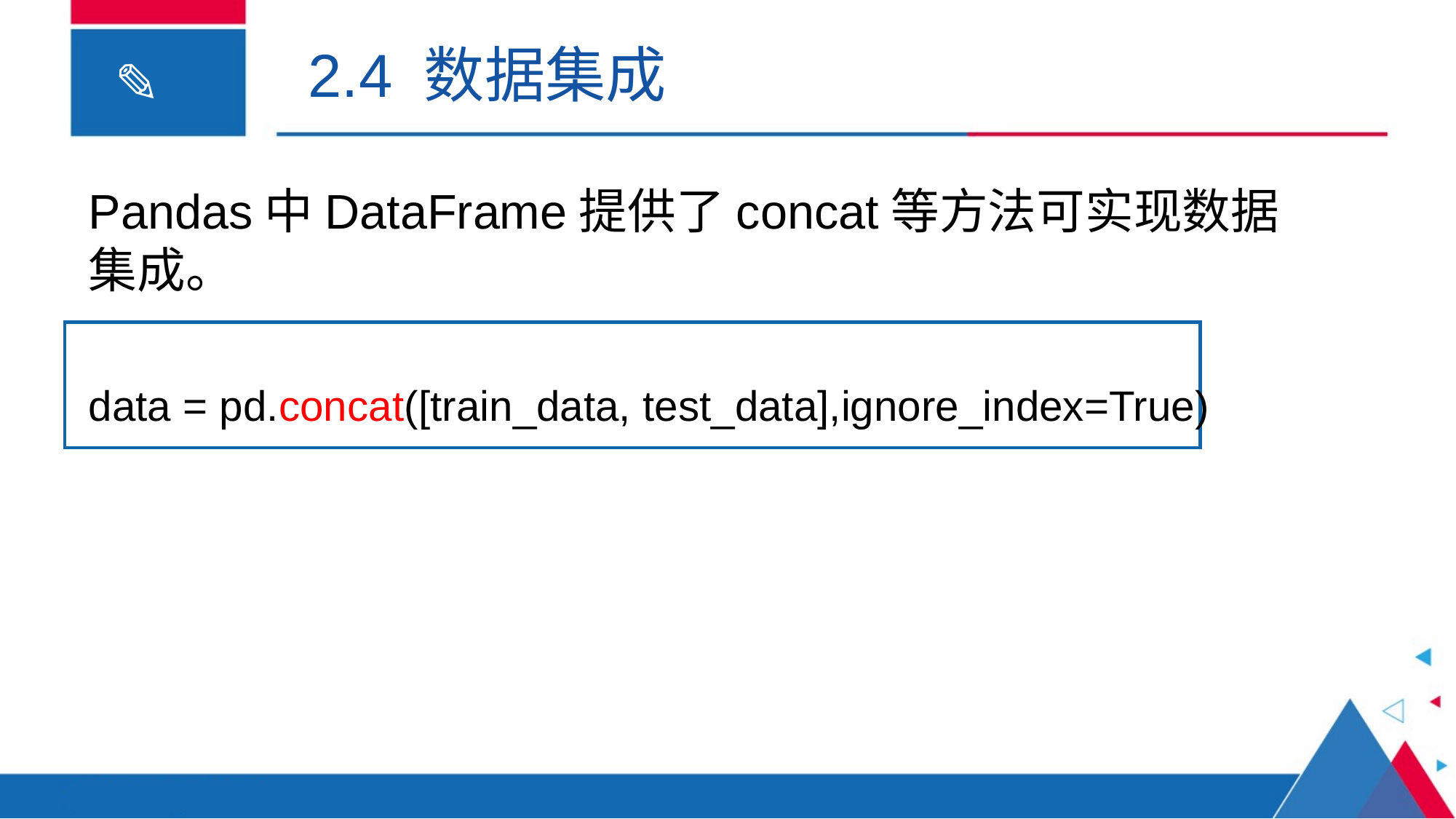

2.4 数据集成
Pandas中DataFrame提供了concat等方法可实现数据集成。

data = pd.concat([train_data, test_data],ignore_index=True)